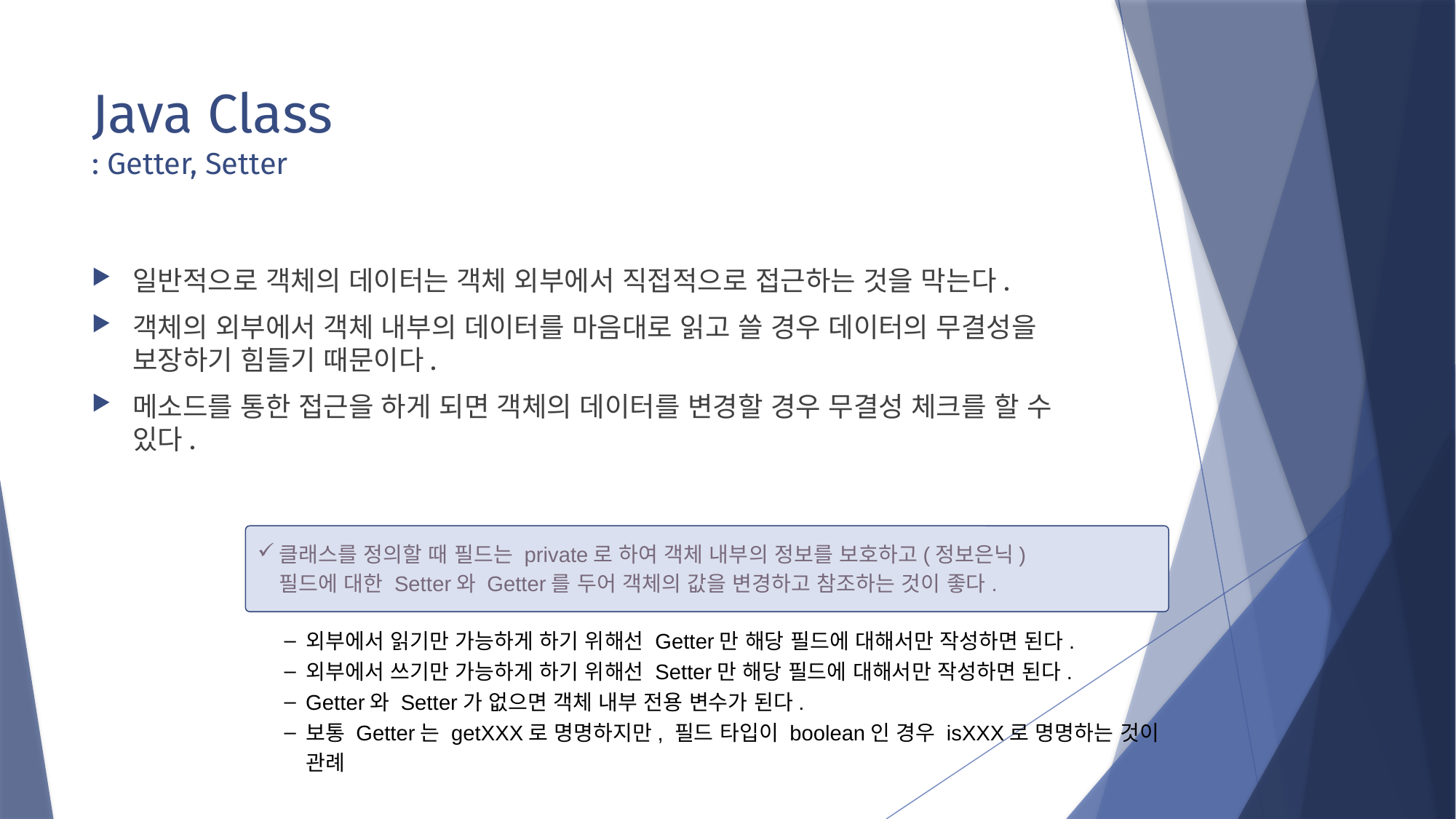

# Java Class : Getter, Setter
일반적으로 객체의 데이터는 객체 외부에서 직접적으로 접근하는 것을 막는다.
객체의 외부에서 객체 내부의 데이터를 마음대로 읽고 쓸 경우 데이터의 무결성을 보장하기 힘들기 때문이다.
메소드를 통한 접근을 하게 되면 객체의 데이터를 변경할 경우 무결성 체크를 할 수 있다.

클래스를 정의할 때 필드는 private로 하여 객체 내부의 정보를 보호하고(정보은닉)
필드에 대한 Setter와 Getter를 두어 객체의 값을 변경하고 참조하는 것이 좋다.
외부에서 읽기만 가능하게 하기 위해선 Getter만 해당 필드에 대해서만 작성하면 된다.
외부에서 쓰기만 가능하게 하기 위해선 Setter만 해당 필드에 대해서만 작성하면 된다.
Getter와 Setter가 없으면 객체 내부 전용 변수가 된다.
보통 Getter는 getXXX로 명명하지만, 필드 타입이 boolean인 경우 isXXX로 명명하는 것이
관례